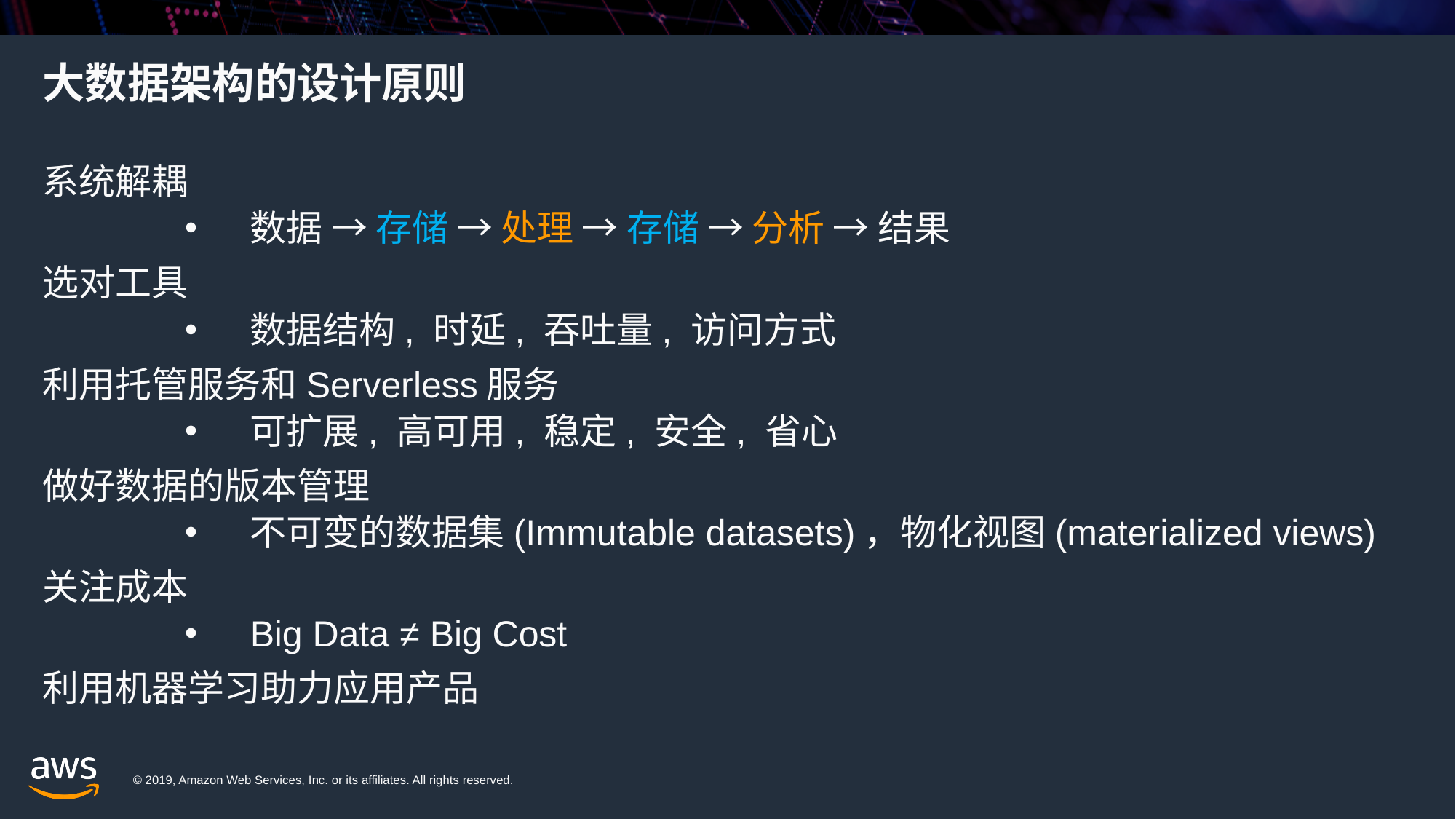

# 大数据架构的设计原则
系统解耦
数据 → 存储 → 处理 → 存储 → 分析 → 结果
选对工具
数据结构, 时延, 吞吐量, 访问方式
利用托管服务和Serverless服务
可扩展, 高可用, 稳定, 安全, 省心
做好数据的版本管理
不可变的数据集(Immutable datasets)，物化视图(materialized views)
关注成本
Big Data ≠ Big Cost
利用机器学习助力应用产品